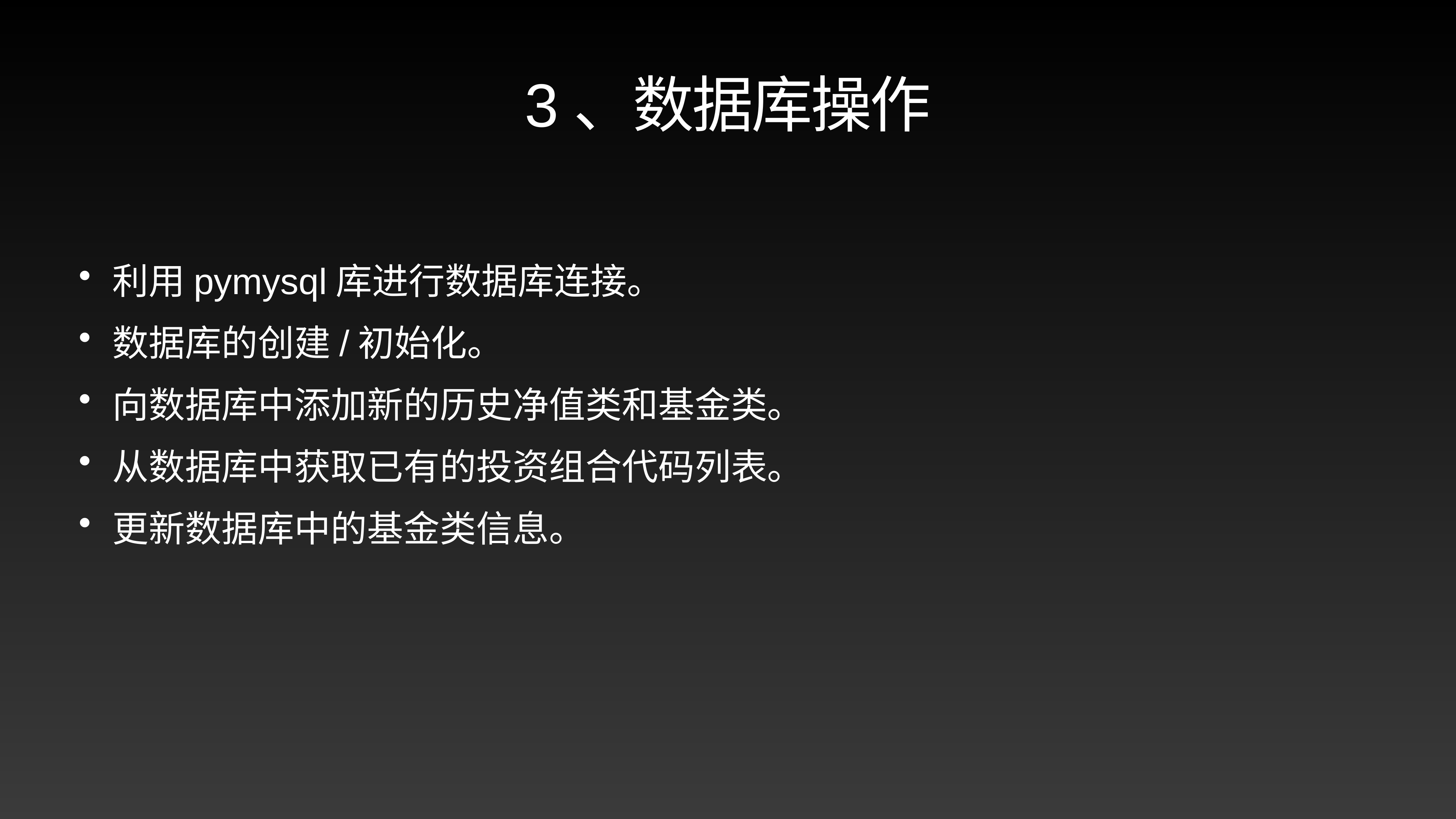

# 3、数据库操作
利用pymysql库进行数据库连接。
数据库的创建/初始化。
向数据库中添加新的历史净值类和基金类。
从数据库中获取已有的投资组合代码列表。
更新数据库中的基金类信息。